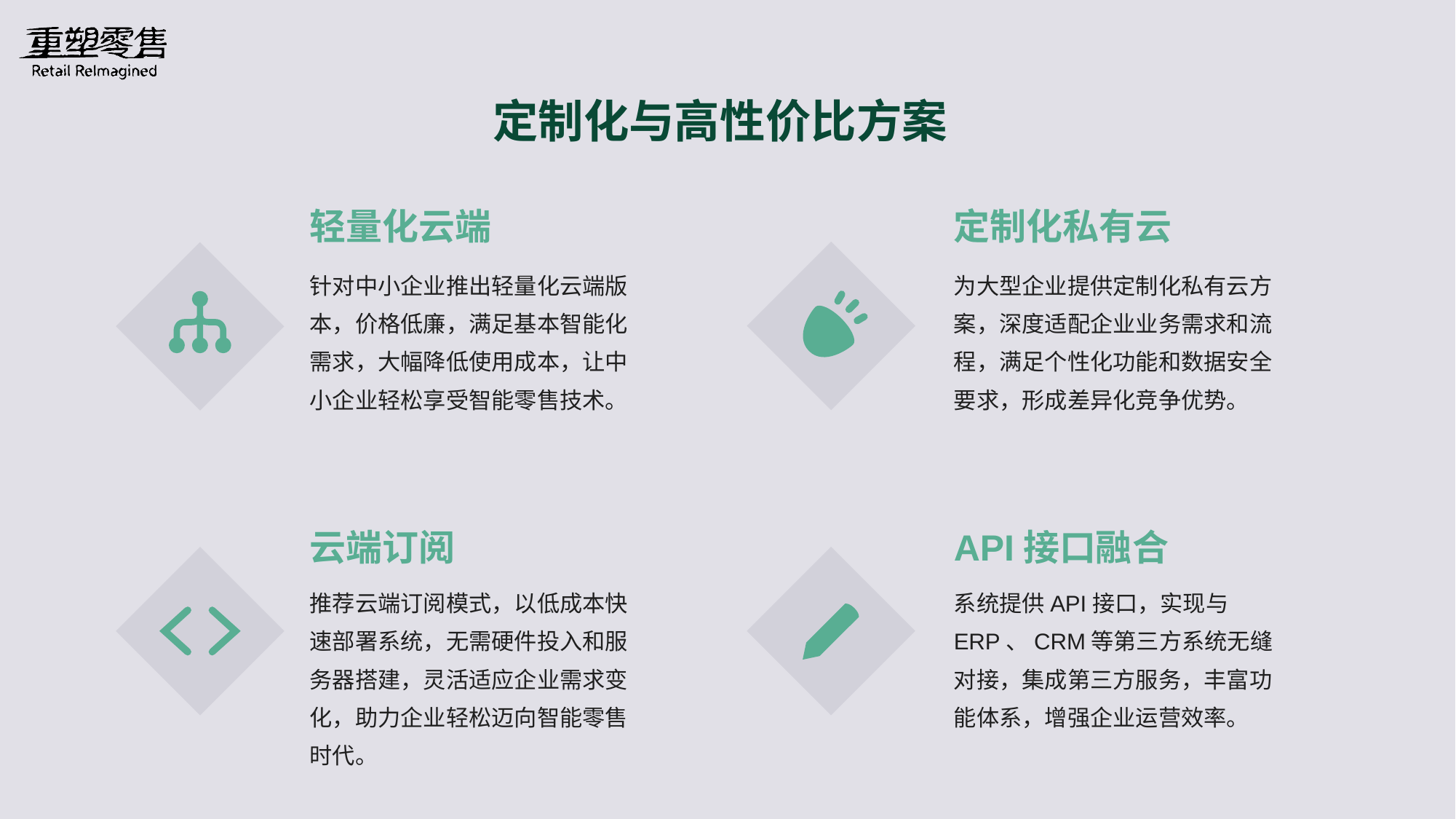

定制化与高性价比方案
轻量化云端
定制化私有云
针对中小企业推出轻量化云端版本，价格低廉，满足基本智能化需求，大幅降低使用成本，让中小企业轻松享受智能零售技术。
为大型企业提供定制化私有云方案，深度适配企业业务需求和流程，满足个性化功能和数据安全要求，形成差异化竞争优势。

云端订阅
API接口融合

推荐云端订阅模式，以低成本快速部署系统，无需硬件投入和服务器搭建，灵活适应企业需求变化，助力企业轻松迈向智能零售时代。
系统提供API接口，实现与ERP、CRM等第三方系统无缝对接，集成第三方服务，丰富功能体系，增强企业运营效率。